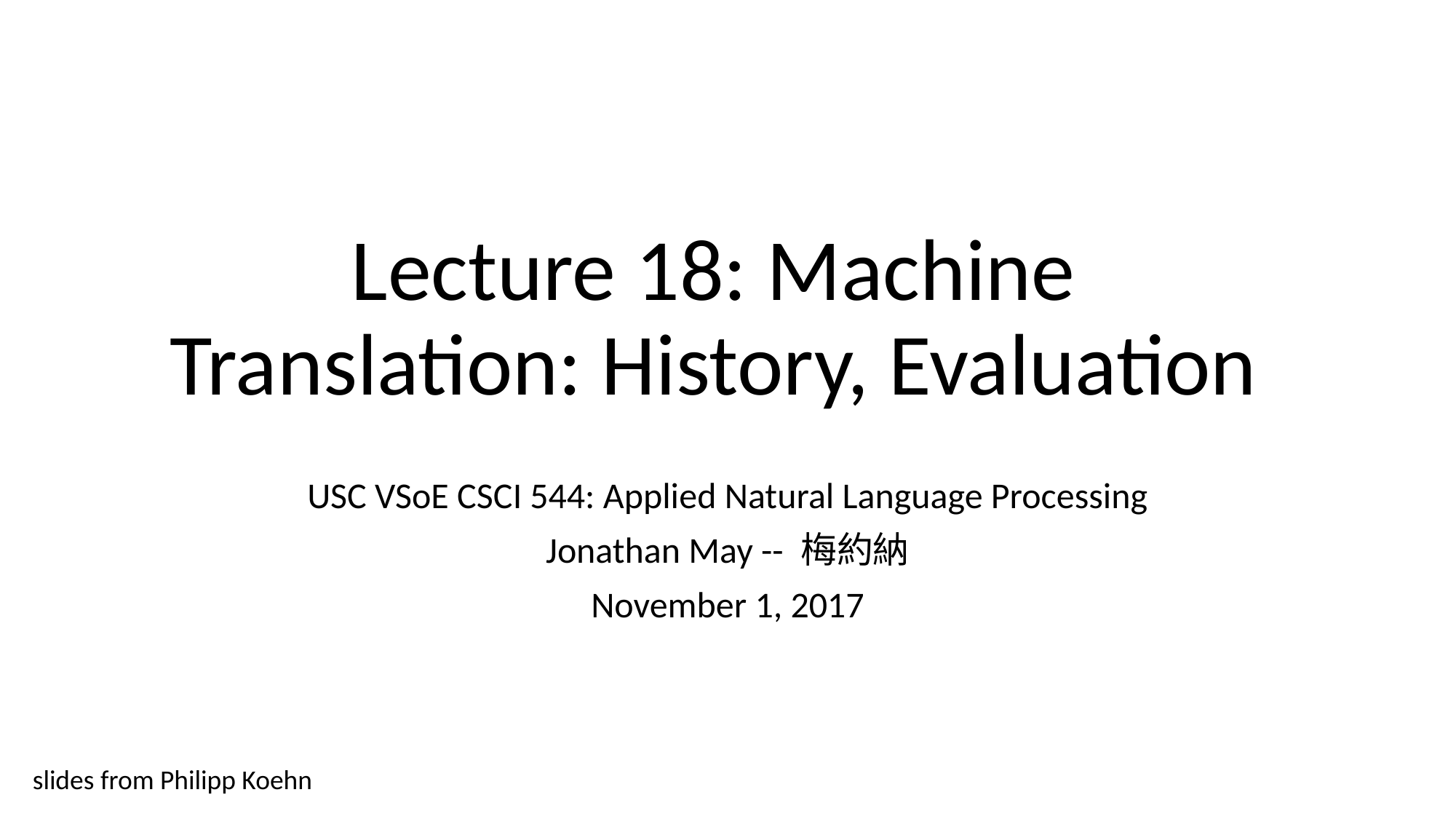

# Lecture 18: Machine Translation: History, Evaluation
USC VSoE CSCI 544: Applied Natural Language Processing
Jonathan May -- 梅約納
November 1, 2017
slides from Philipp Koehn